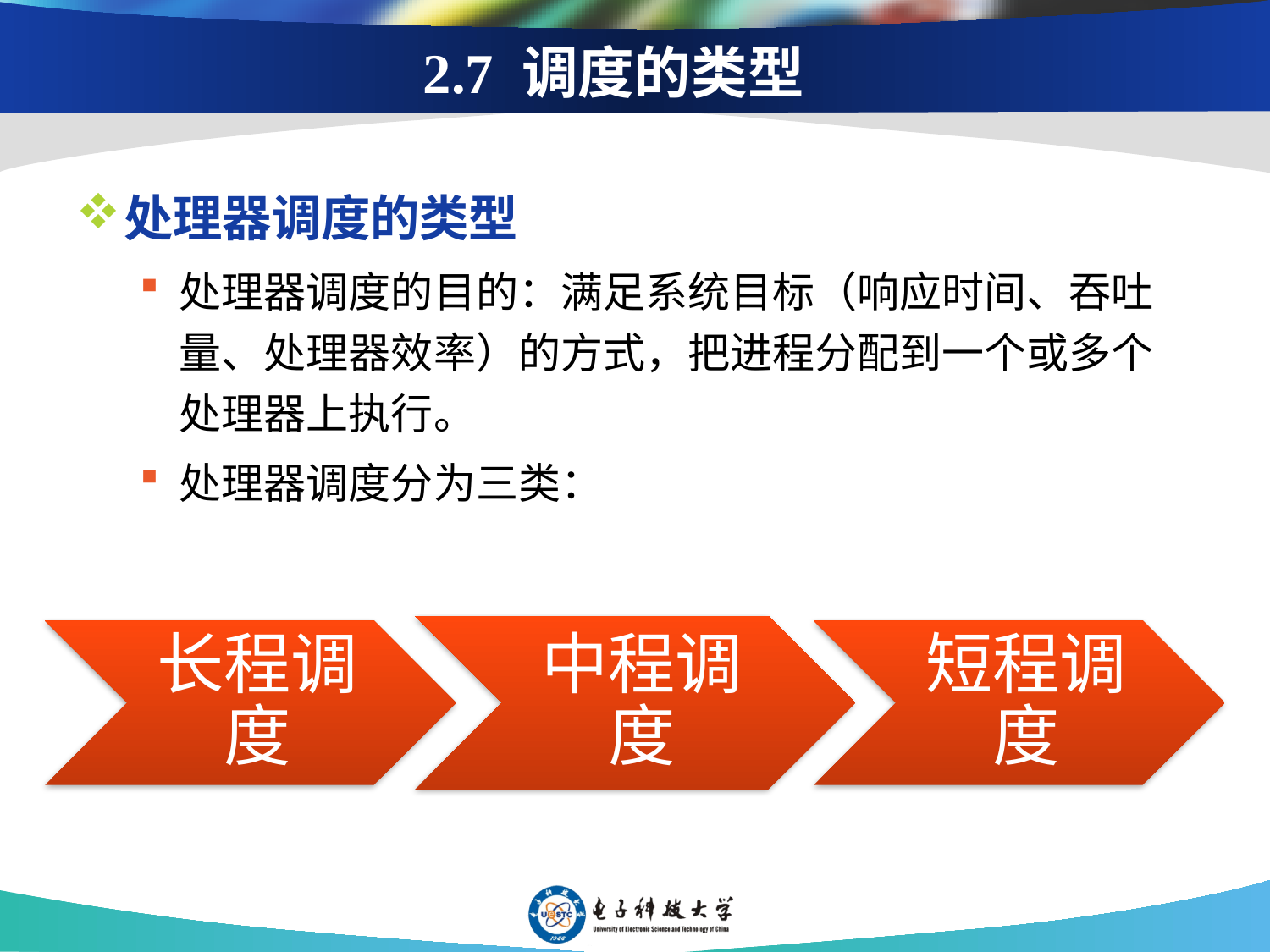

# 2.7 调度的类型
处理器调度的类型
处理器调度的目的：满足系统目标（响应时间、吞吐量、处理器效率）的方式，把进程分配到一个或多个处理器上执行。
处理器调度分为三类：

长程调度
中程调度
短程调度